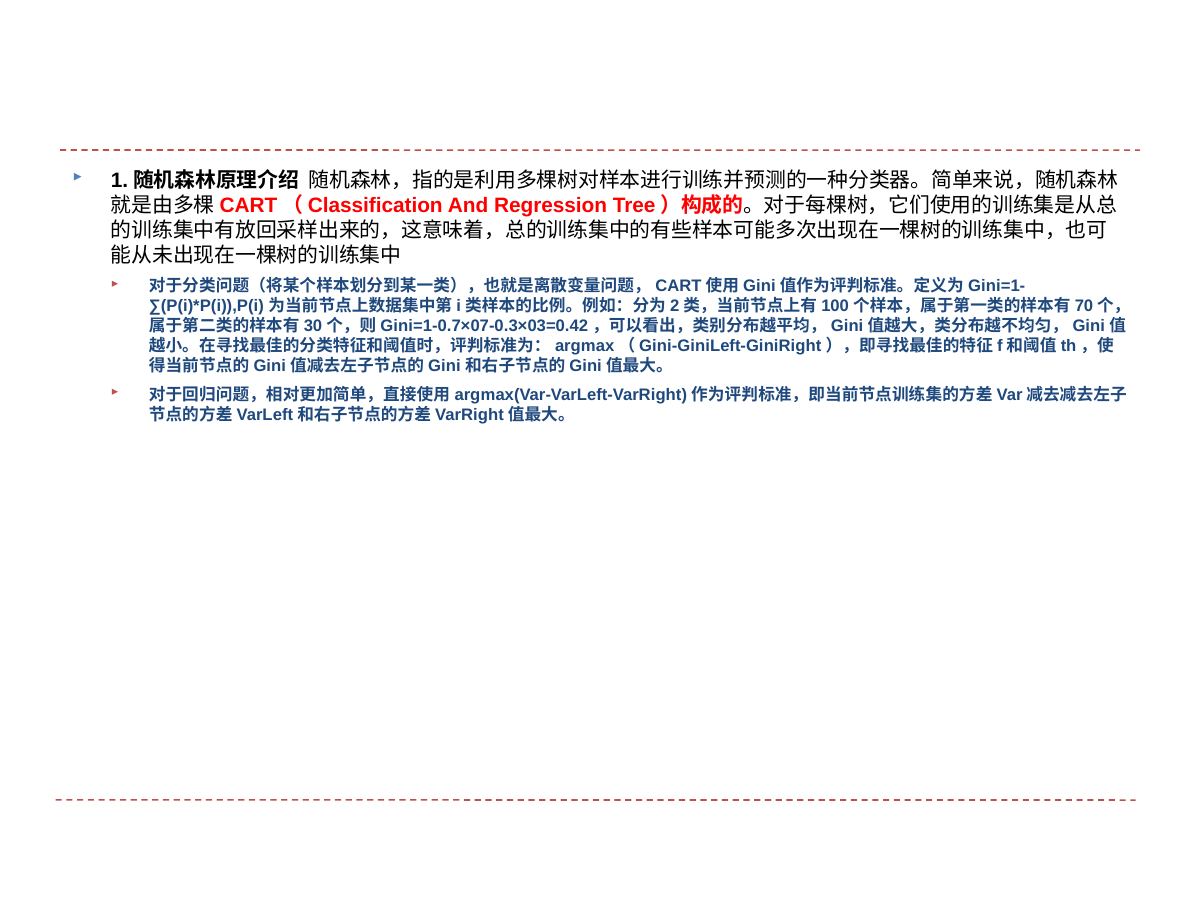

#
1.随机森林原理介绍  随机森林，指的是利用多棵树对样本进行训练并预测的一种分类器。简单来说，随机森林就是由多棵CART（Classification And Regression Tree）构成的。对于每棵树，它们使用的训练集是从总的训练集中有放回采样出来的，这意味着，总的训练集中的有些样本可能多次出现在一棵树的训练集中，也可能从未出现在一棵树的训练集中
对于分类问题（将某个样本划分到某一类），也就是离散变量问题，CART使用Gini值作为评判标准。定义为Gini=1-∑(P(i)*P(i)),P(i)为当前节点上数据集中第i类样本的比例。例如：分为2类，当前节点上有100个样本，属于第一类的样本有70个，属于第二类的样本有30个，则Gini=1-0.7×07-0.3×03=0.42，可以看出，类别分布越平均，Gini值越大，类分布越不均匀，Gini值越小。在寻找最佳的分类特征和阈值时，评判标准为：argmax（Gini-GiniLeft-GiniRight），即寻找最佳的特征f和阈值th，使得当前节点的Gini值减去左子节点的Gini和右子节点的Gini值最大。
对于回归问题，相对更加简单，直接使用argmax(Var-VarLeft-VarRight)作为评判标准，即当前节点训练集的方差Var减去减去左子节点的方差VarLeft和右子节点的方差VarRight值最大。